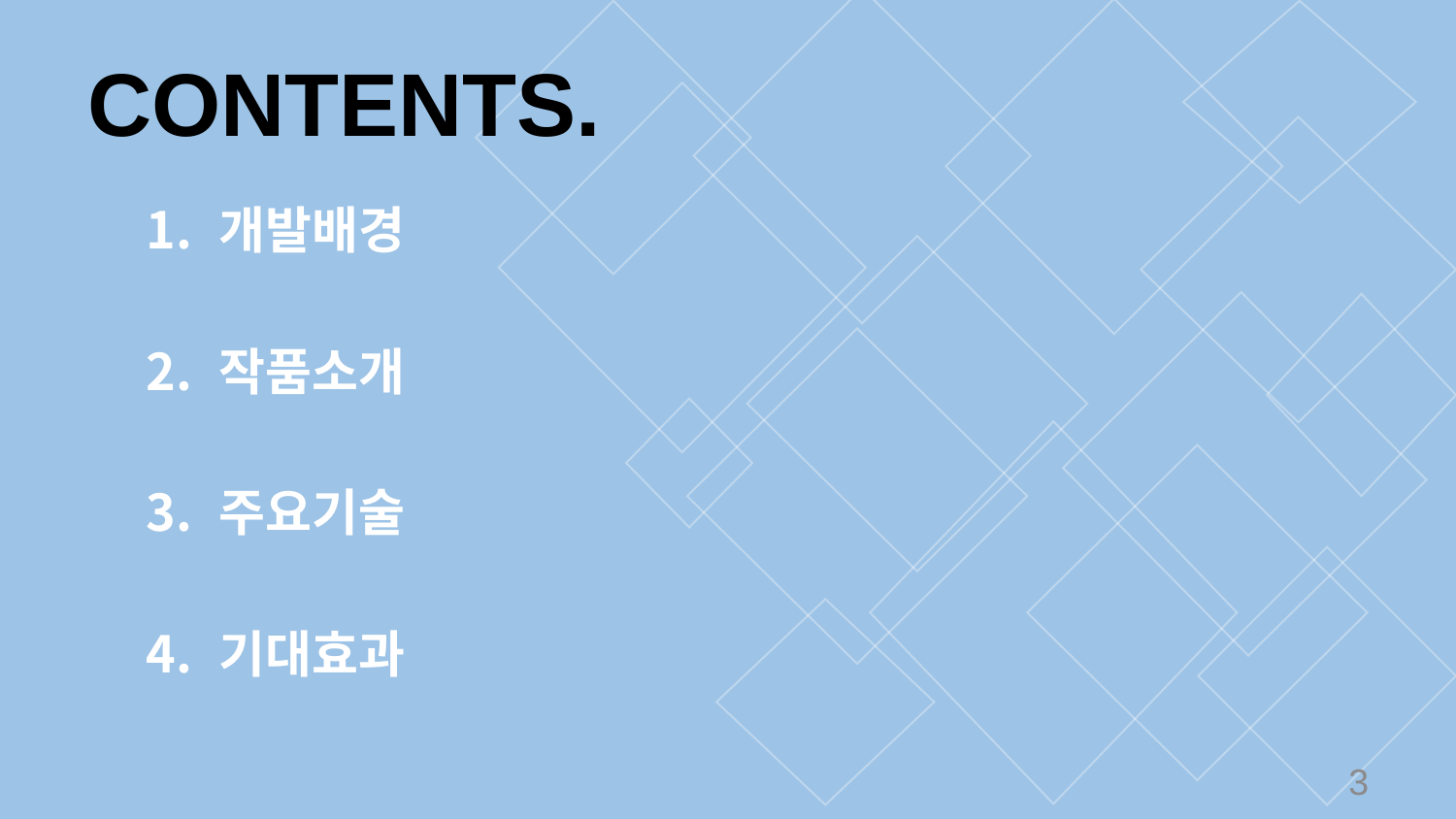

# CONTENTS.

개발배경

작품소개

주요기술

기대효과

3